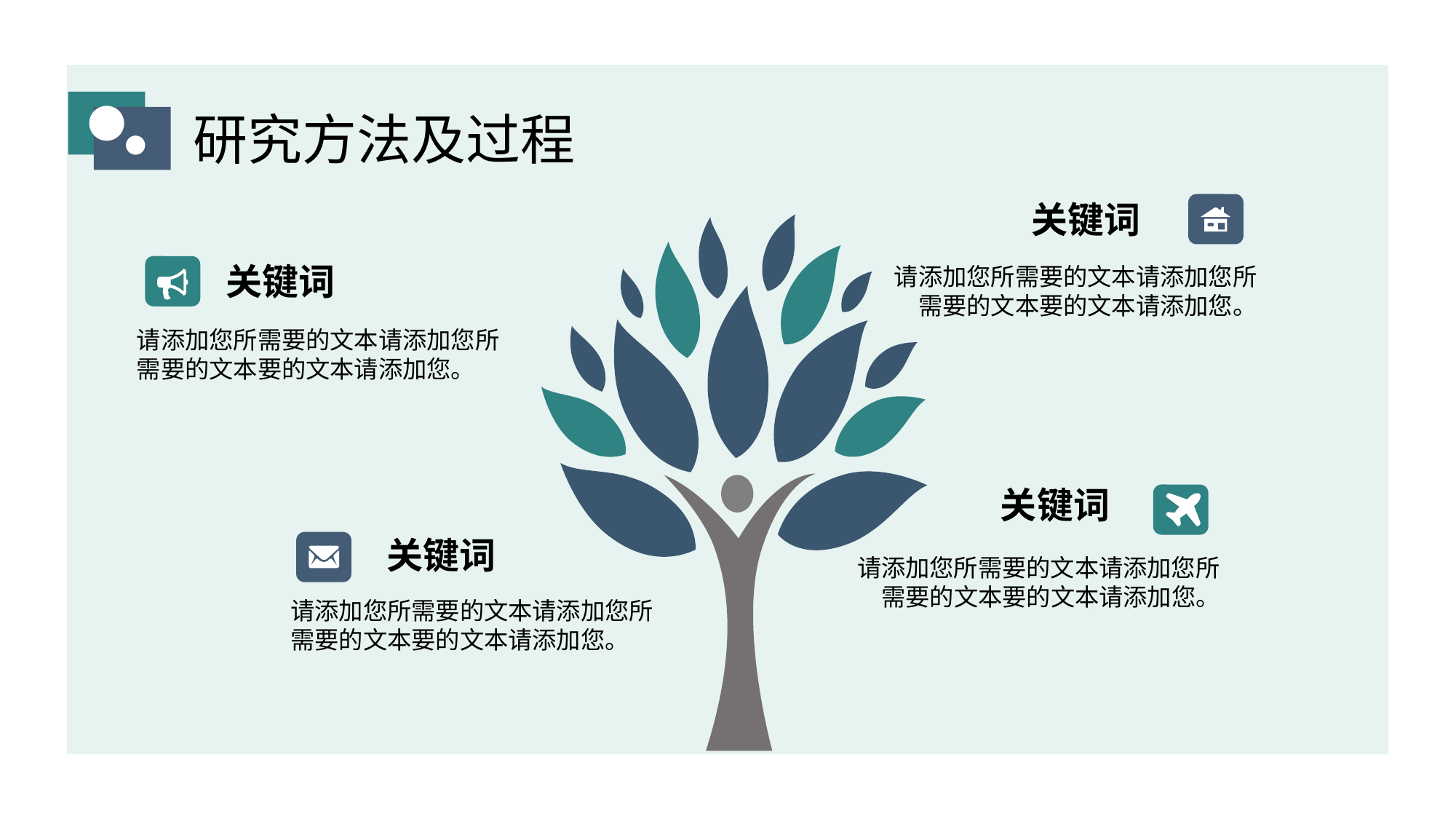

研究方法及过程
关键词

关键词

请添加您所需要的文本请添加您所需要的文本要的文本请添加您。

请添加您所需要的文本请添加您所需要的文本要的文本请添加您。
关键词

关键词

请添加您所需要的文本请添加您所需要的文本要的文本请添加您。
请添加您所需要的文本请添加您所需要的文本要的文本请添加您。